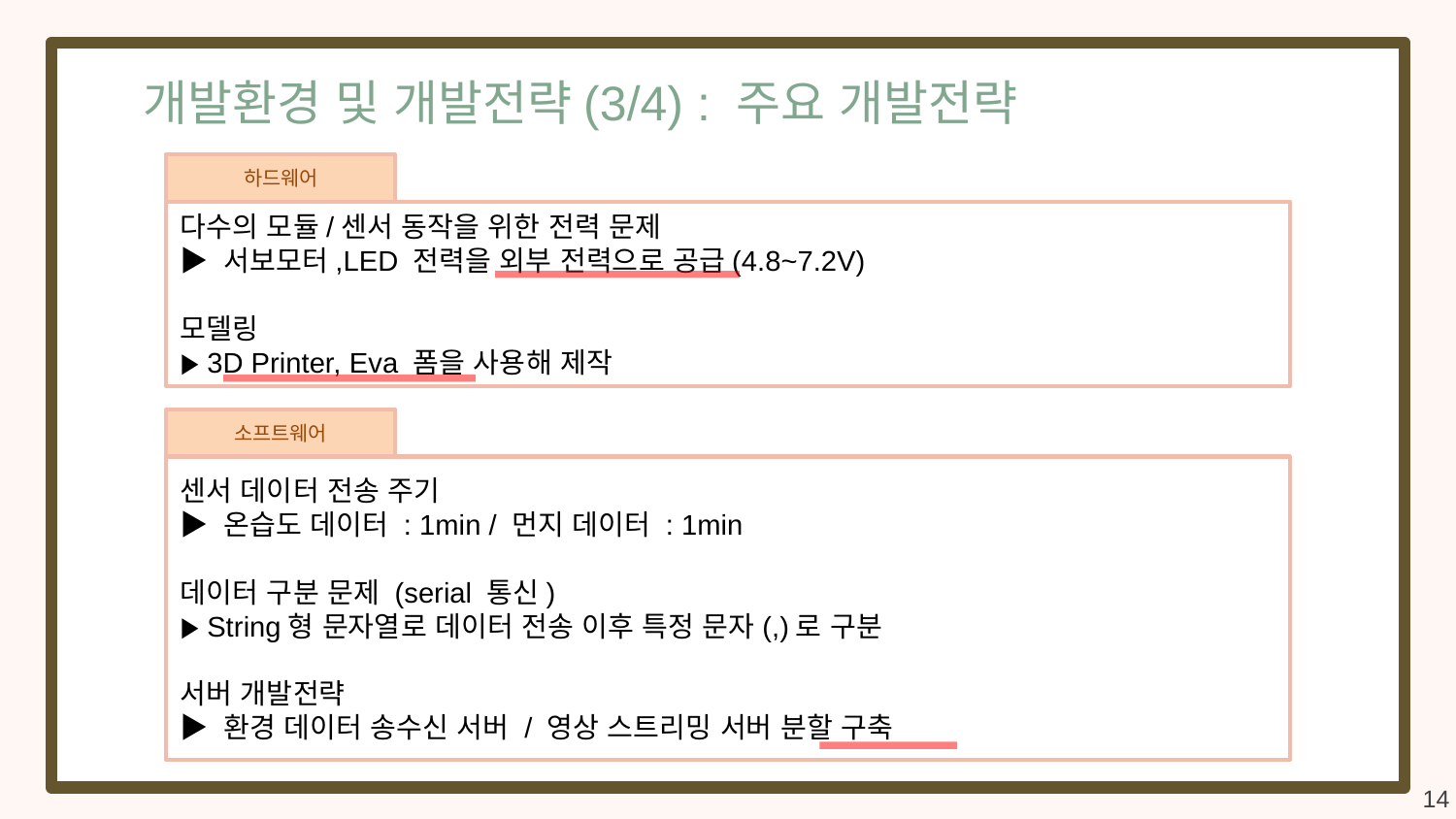

개발환경 및 개발전략(3/4) : 주요 개발전략
하드웨어
다수의 모듈/센서 동작을 위한 전력 문제
▶ 서보모터,LED 전력을 외부 전력으로 공급(4.8~7.2V)

모델링
▶ 3D Printer, Eva 폼을 사용해 제작

소프트웨어
센서 데이터 전송 주기
▶ 온습도 데이터 : 1min / 먼지 데이터 : 1min

데이터 구분 문제 (serial 통신)
▶ String형 문자열로 데이터 전송 이후 특정 문자(,)로 구분

서버 개발전략
▶ 환경 데이터 송수신 서버 / 영상 스트리밍 서버 분할 구축

14